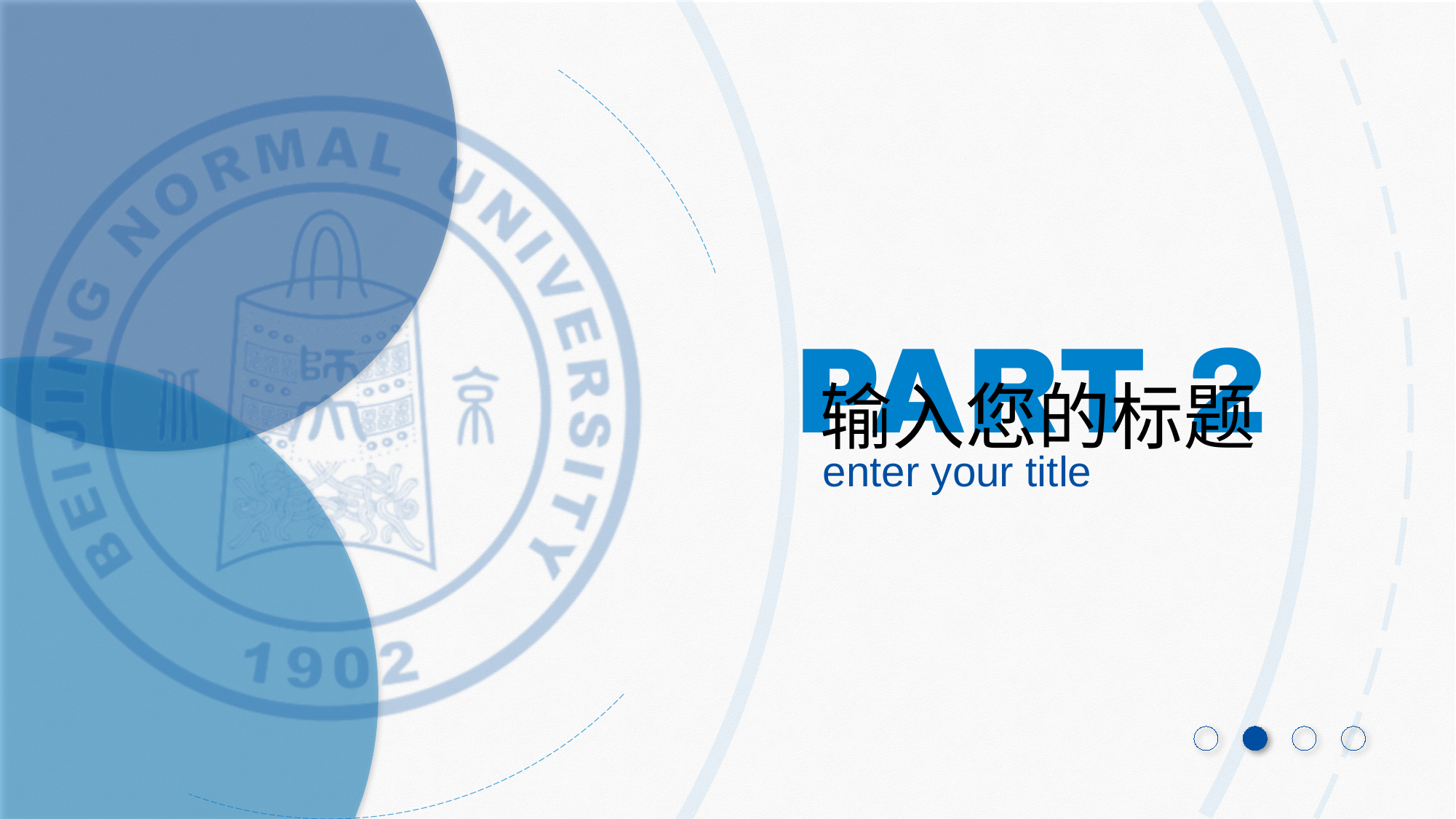

TIP
这四页是章节过渡页，可以自由移动到每个章节的前面哦~

TIP
更改图片要先移开图片上的蒙版

TIP
更改图片：选中-Delete-在占位符中插入图片，调整校徽要置于顶层

PART 2
输入您的标题
enter your title